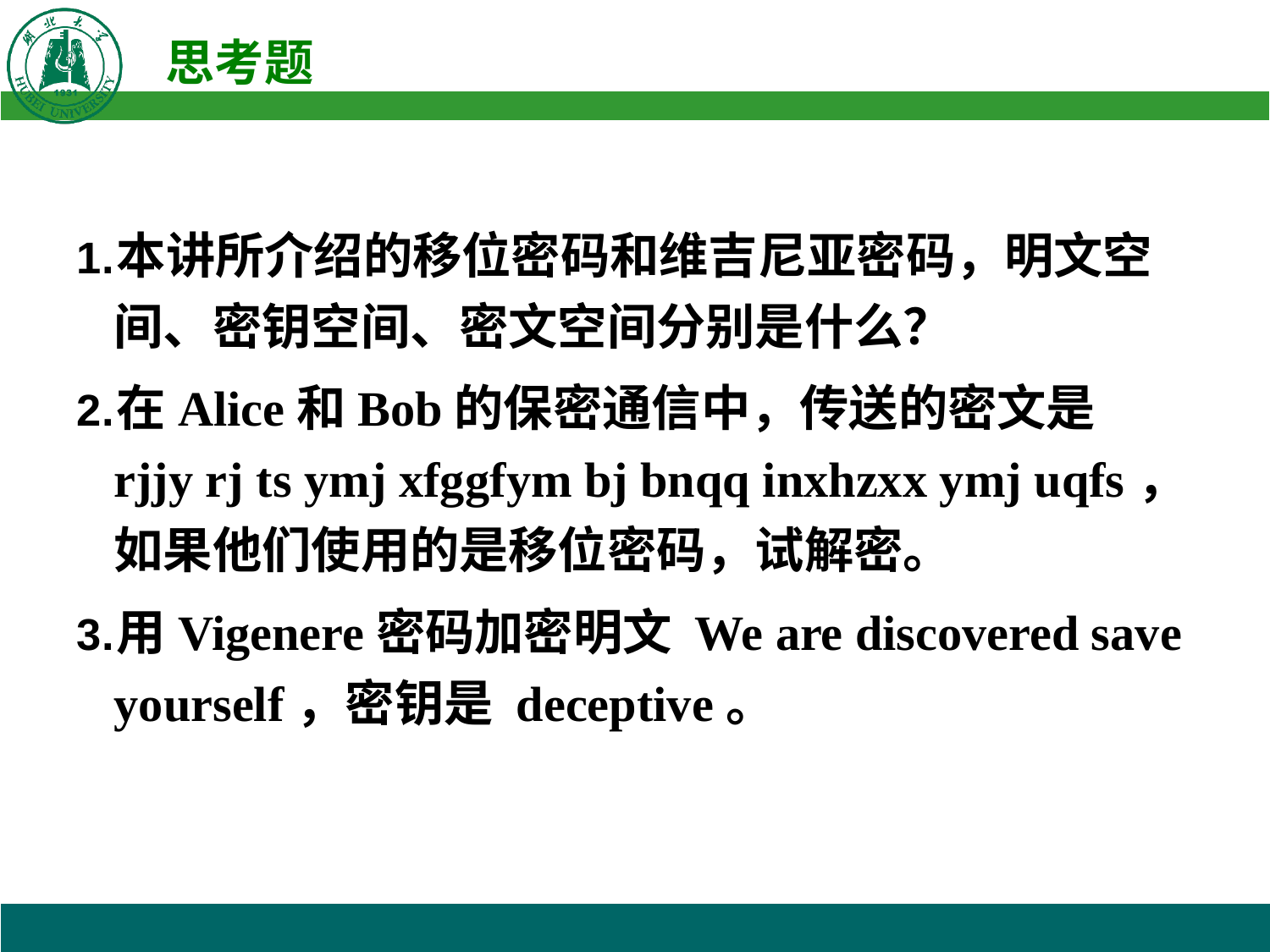

本讲所介绍的移位密码和维吉尼亚密码，明文空间、密钥空间、密文空间分别是什么？
在Alice和Bob的保密通信中，传送的密文是 rjjy rj ts ymj xfggfym bj bnqq inxhzxx ymj uqfs，如果他们使用的是移位密码，试解密。
用Vigenere密码加密明文 We are discovered save yourself，密钥是 deceptive。